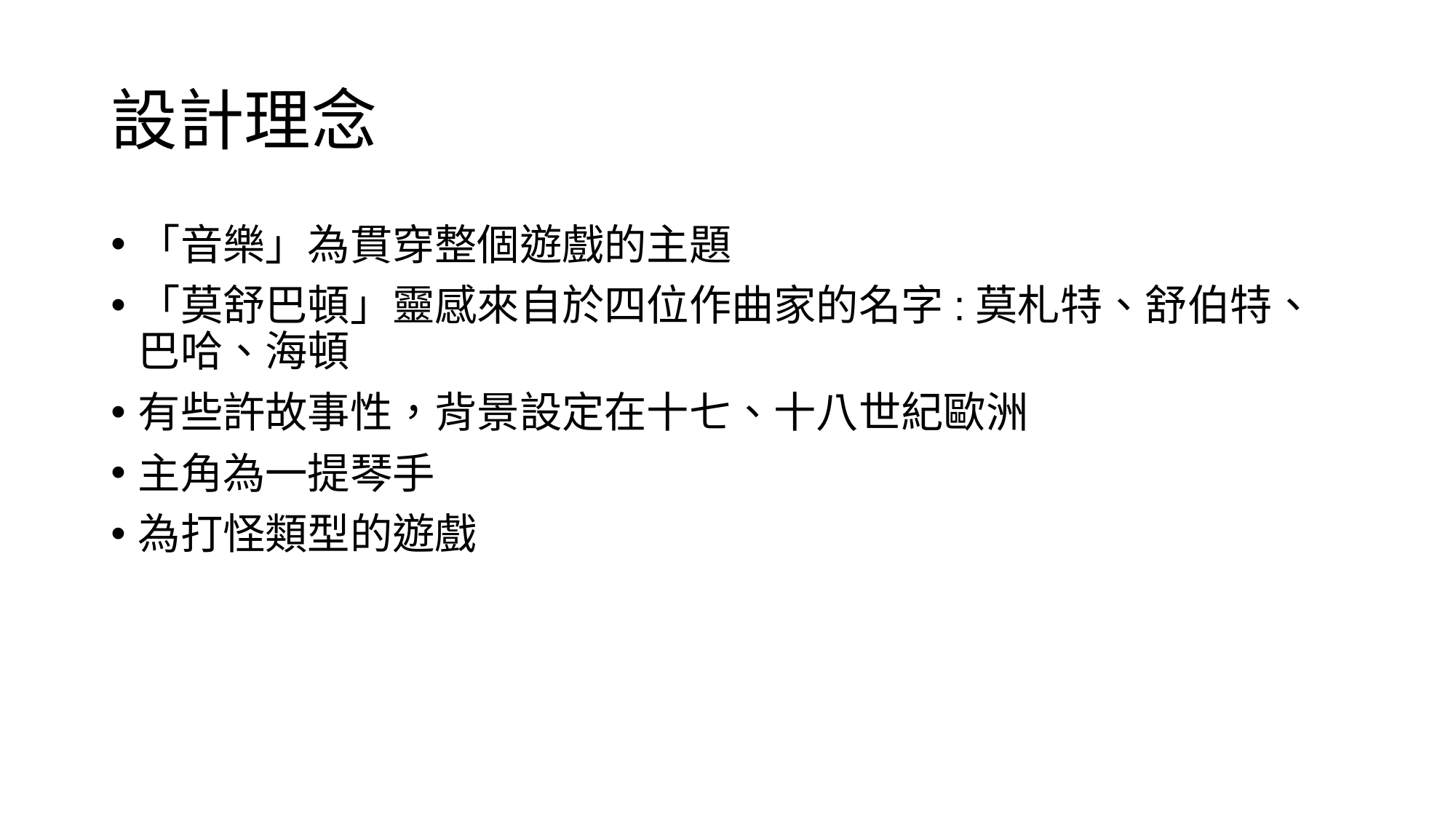

# 設計理念
「音樂」為貫穿整個遊戲的主題
「莫舒巴頓」靈感來自於四位作曲家的名字:莫札特、舒伯特、巴哈、海頓
有些許故事性，背景設定在十七、十八世紀歐洲
主角為一提琴手
為打怪類型的遊戲